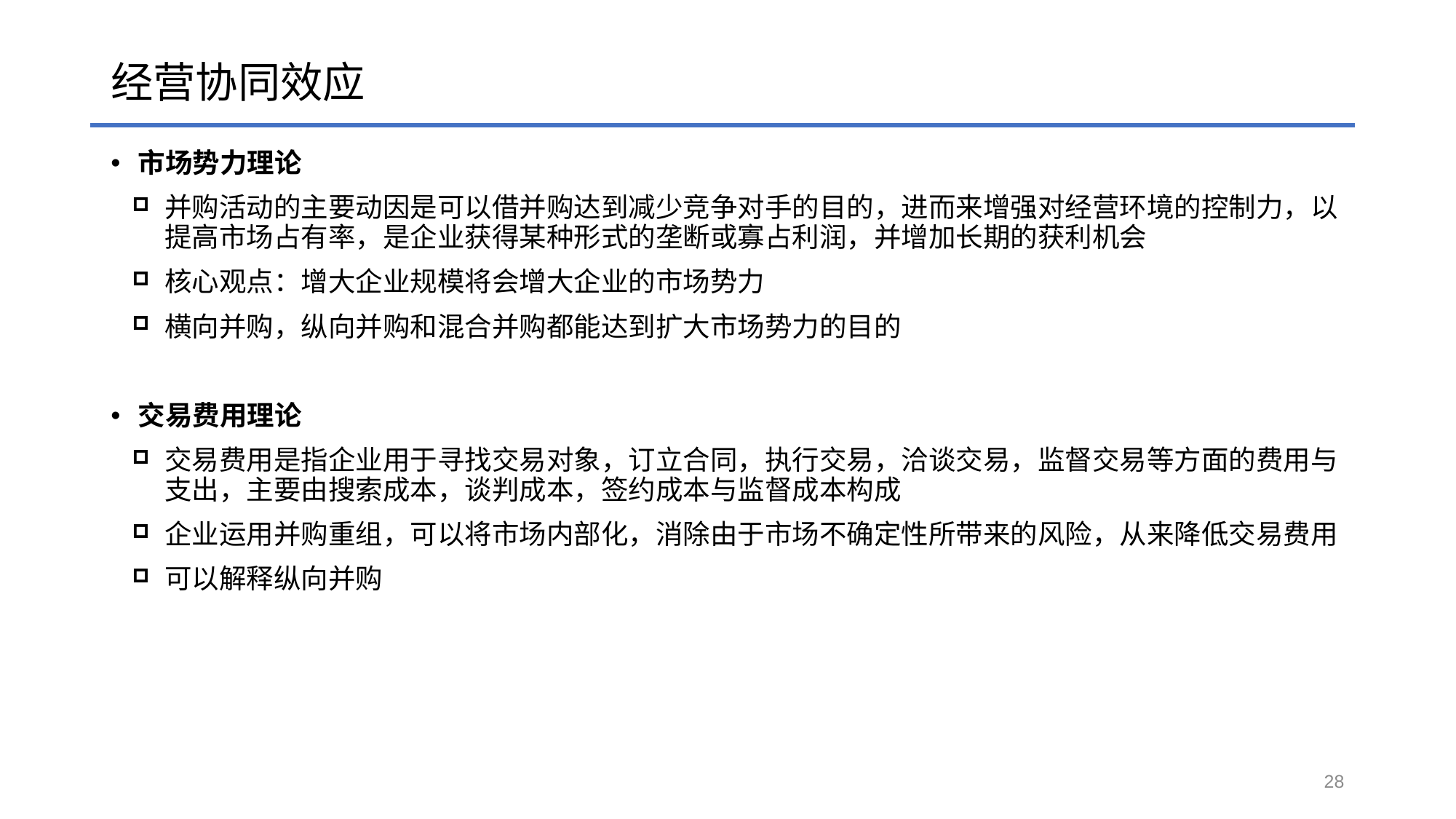

# 经营协同效应
市场势力理论
并购活动的主要动因是可以借并购达到减少竞争对手的目的，进而来增强对经营环境的控制力，以提高市场占有率，是企业获得某种形式的垄断或寡占利润，并增加长期的获利机会
核心观点：增大企业规模将会增大企业的市场势力
横向并购，纵向并购和混合并购都能达到扩大市场势力的目的

交易费用理论
交易费用是指企业用于寻找交易对象，订立合同，执行交易，洽谈交易，监督交易等方面的费用与支出，主要由搜索成本，谈判成本，签约成本与监督成本构成
企业运用并购重组，可以将市场内部化，消除由于市场不确定性所带来的风险，从来降低交易费用
可以解释纵向并购

28